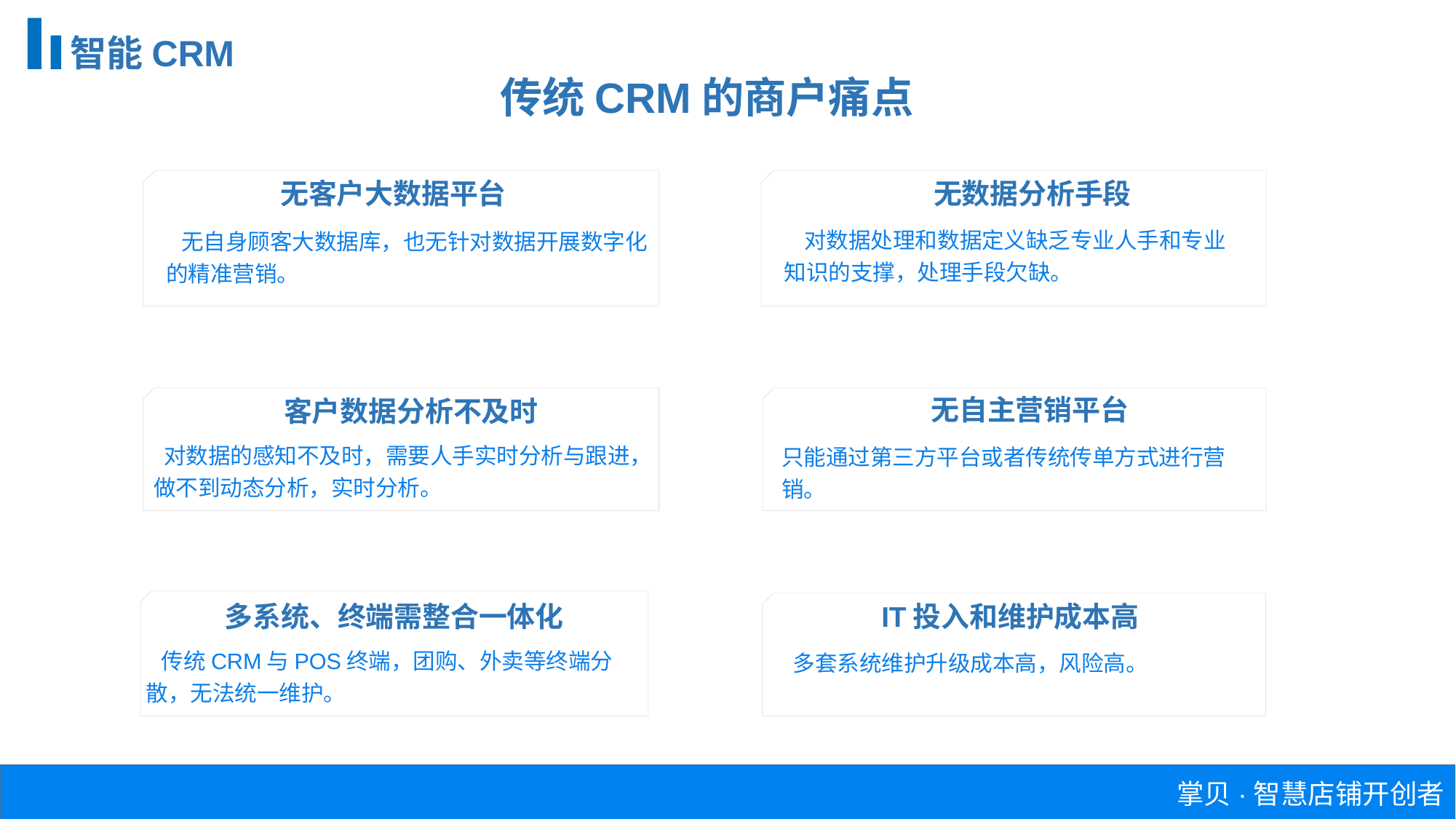

智能CRM

传统CRM的商户痛点

无客户大数据平台

无数据分析手段
   对数据处理和数据定义缺乏专业人手和专业知识的支撑，处理手段欠缺。
  无自身顾客大数据库，也无针对数据开展数字化的精准营销。
无自主营销平台

客户数据分析不及时

  对数据的感知不及时，需要人手实时分析与跟进， 做不到动态分析，实时分析。
只能通过第三方平台或者传统传单方式进行营销。

多系统、终端需整合一体化

IT投入和维护成本高
  传统CRM与POS终端，团购、外卖等终端分散，无法统一维护。
    多套系统维护升级成本高，风险高。